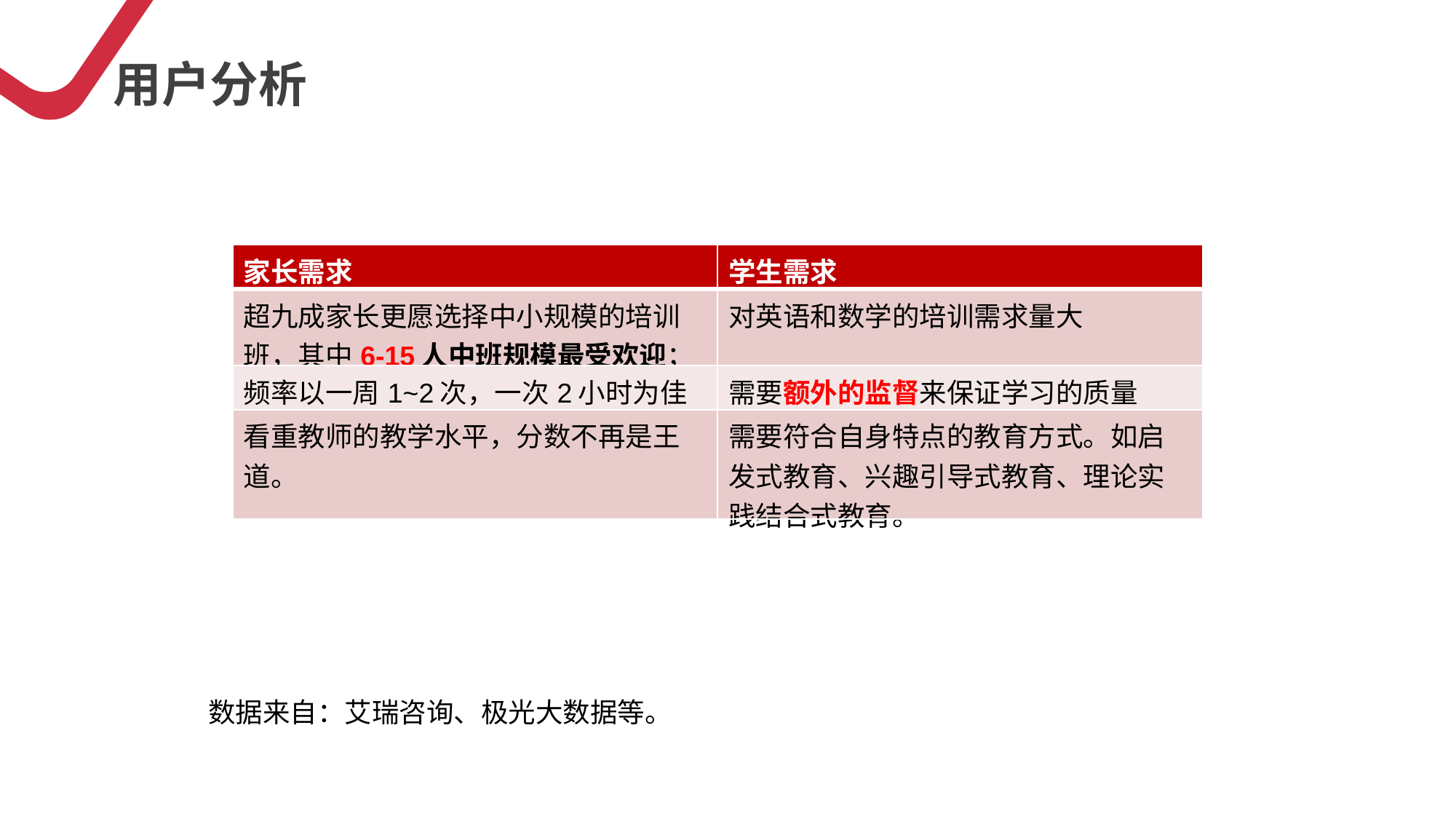

用户分析
| 家长需求 | 学生需求 |
| --- | --- |
| 超九成家长更愿选择中小规模的培训班，其中6-15人中班规模最受欢迎； | 对英语和数学的培训需求量大 |
| 频率以一周1~2次，一次2小时为佳 | 需要额外的监督来保证学习的质量 |
| 看重教师的教学水平，分数不再是王道。 | 需要符合自身特点的教育方式。如启发式教育、兴趣引导式教育、理论实践结合式教育。 |
数据来自：艾瑞咨询、极光大数据等。